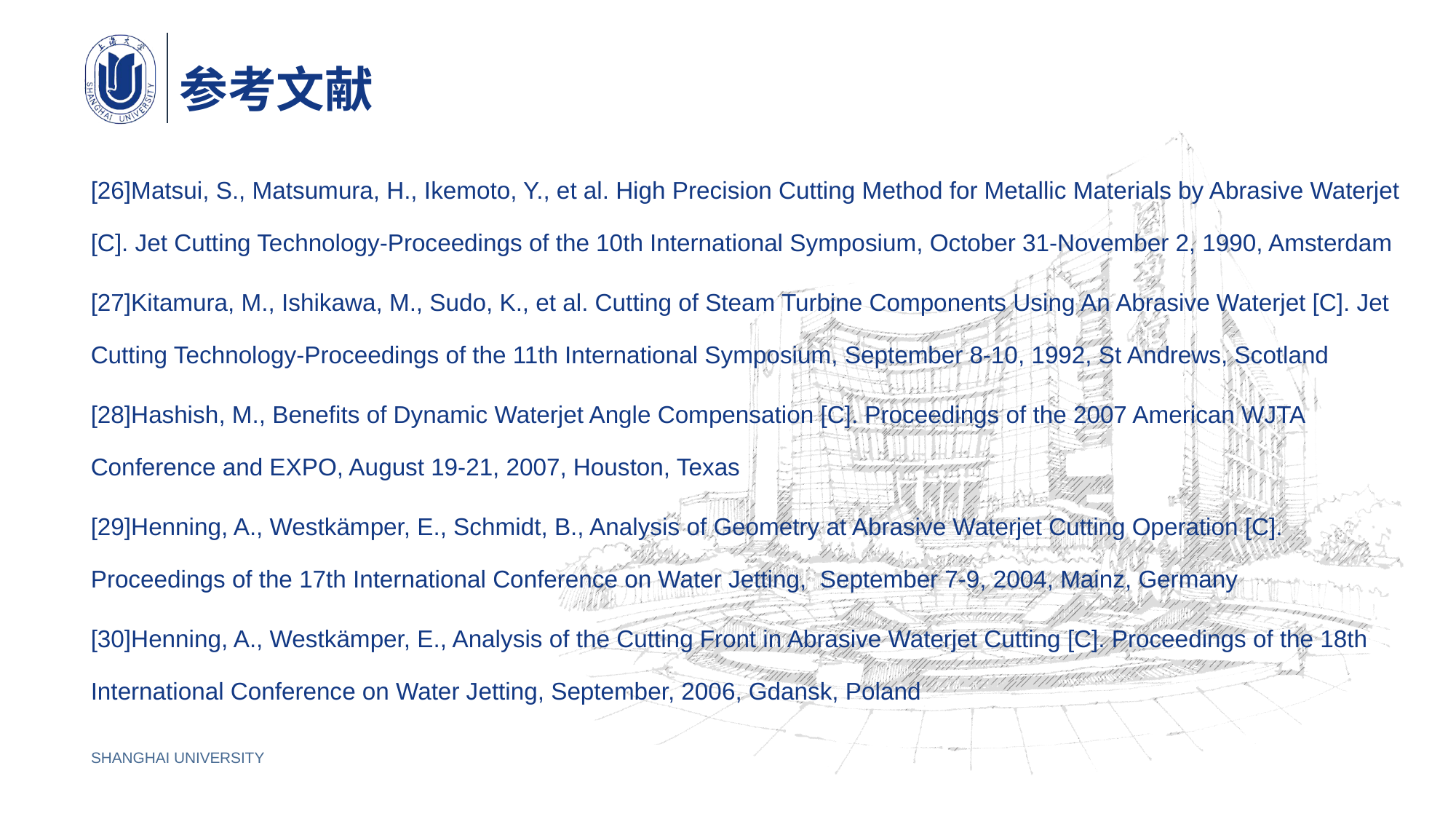

# 参考文献
[26]Matsui, S., Matsumura, H., Ikemoto, Y., et al. High Precision Cutting Method for Metallic Materials by Abrasive Waterjet [C]. Jet Cutting Technology-Proceedings of the 10th International Symposium, October 31-November 2, 1990, Amsterdam
[27]Kitamura, M., Ishikawa, M., Sudo, K., et al. Cutting of Steam Turbine Components Using An Abrasive Waterjet [C]. Jet Cutting Technology-Proceedings of the 11th International Symposium, September 8-10, 1992, St Andrews, Scotland
[28]Hashish, M., Benefits of Dynamic Waterjet Angle Compensation [C]. Proceedings of the 2007 American WJTA Conference and EXPO, August 19-21, 2007, Houston, Texas
[29]Henning, A., Westkämper, E., Schmidt, B., Analysis of Geometry at Abrasive Waterjet Cutting Operation [C]. Proceedings of the 17th International Conference on Water Jetting,  September 7-9, 2004, Mainz, Germany
[30]Henning, A., Westkämper, E., Analysis of the Cutting Front in Abrasive Waterjet Cutting [C]. Proceedings of the 18th International Conference on Water Jetting, September, 2006, Gdansk, Poland
SHANGHAI UNIVERSITY
36